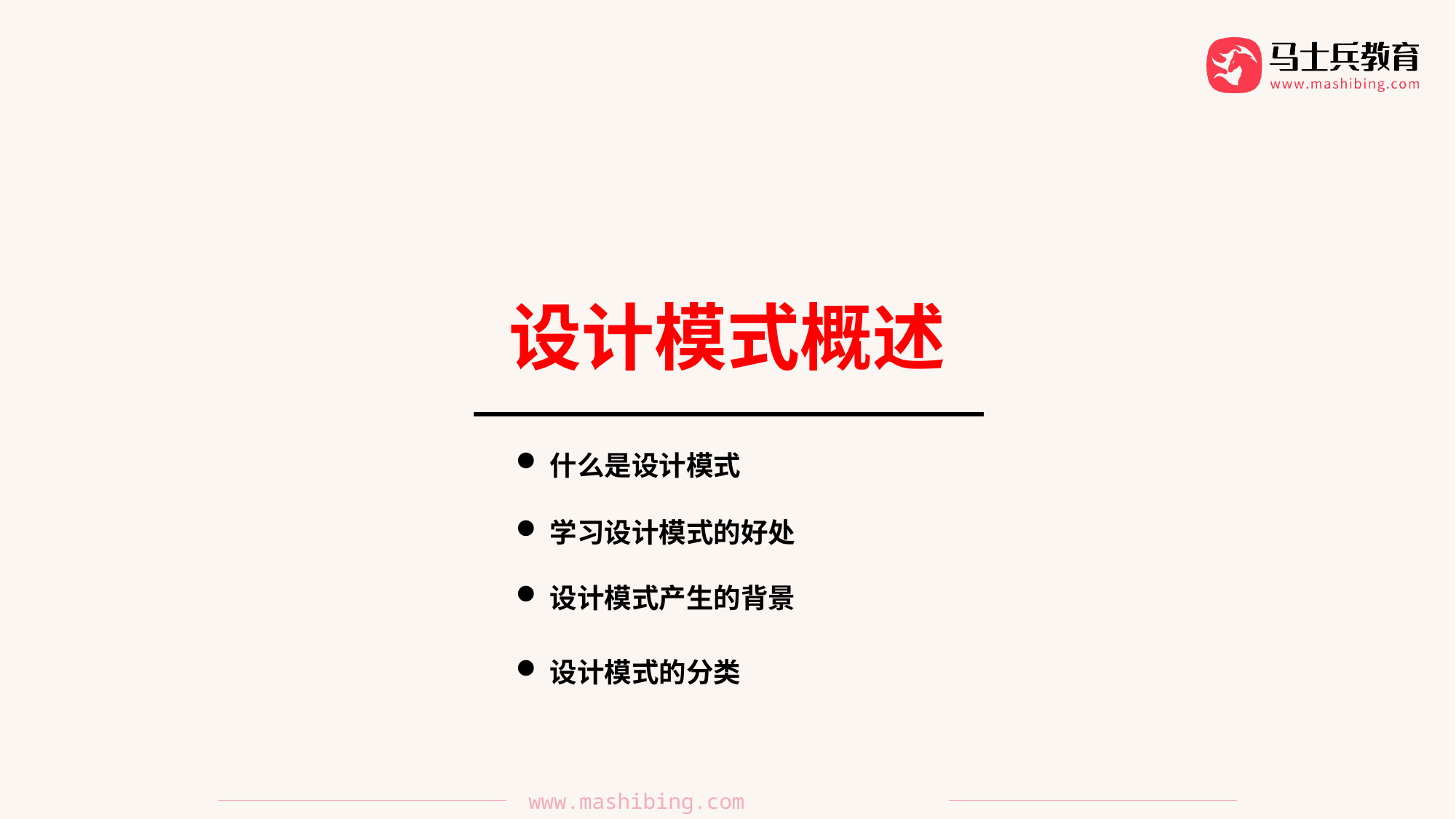

设计模式概述
什么是设计模式
学习设计模式的好处
设计模式产生的背景
设计模式的分类